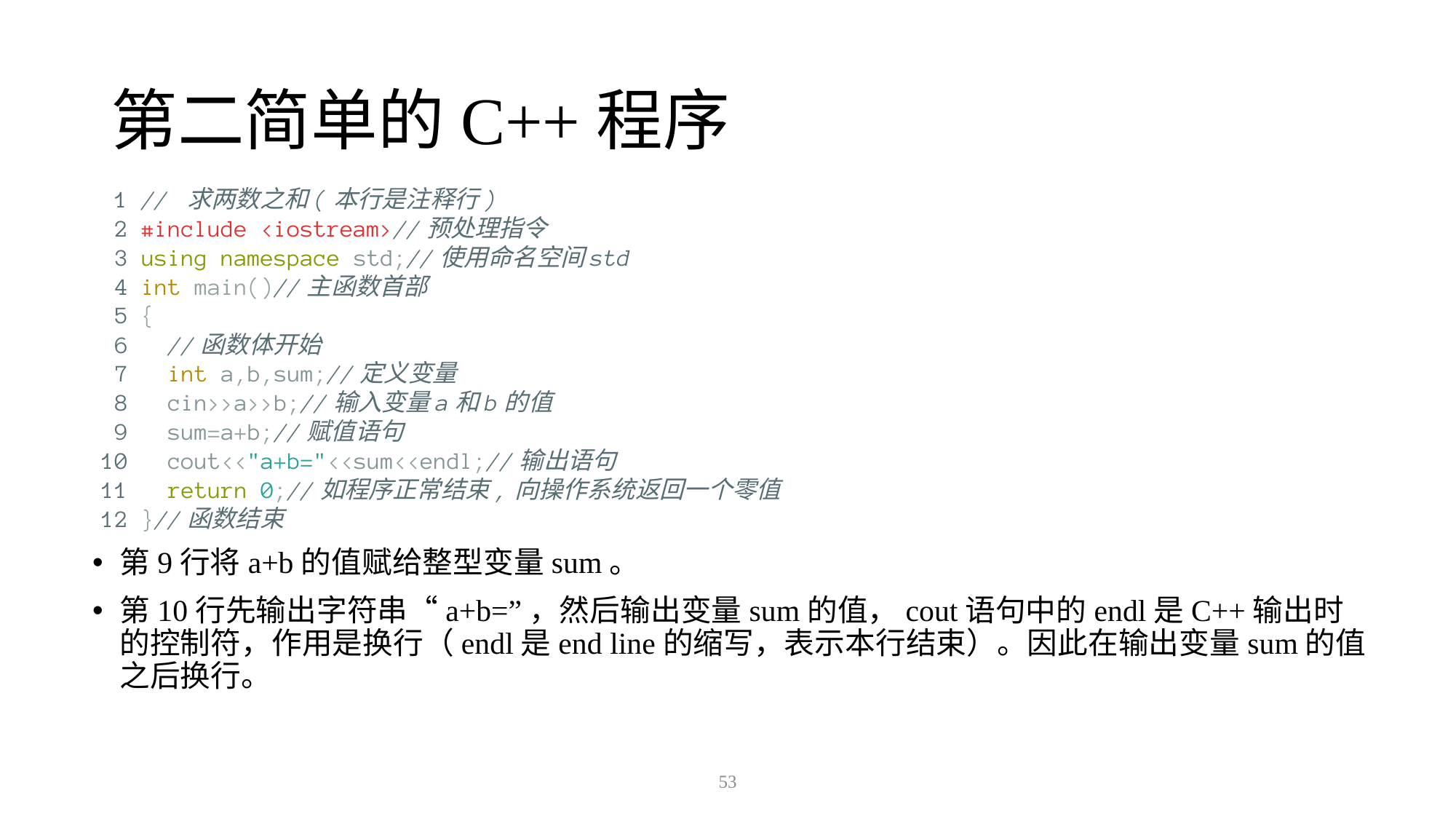

# 第二简单的C++程序
 1 // 求两数之和(本行是注释行)
 2 #include <iostream>//预处理指令
 3 using namespace std;//使用命名空间std
 4 int main()//主函数首部
 5 {
 6   //函数体开始
 7   int a,b,sum;//定义变量
 8   cin>>a>>b;//输入变量a和b的值
 9   sum=a+b;//赋值语句
10   cout<<"a+b="<<sum<<endl;//输出语句
11   return 0;//如程序正常结束,向操作系统返回一个零值
12 }//函数结束
第9行将a+b的值赋给整型变量sum。
第10行先输出字符串“a+b=”，然后输出变量sum的值，cout语句中的endl是C++输出时的控制符，作用是换行（endl是end line的缩写，表示本行结束）。因此在输出变量sum的值之后换行。
53